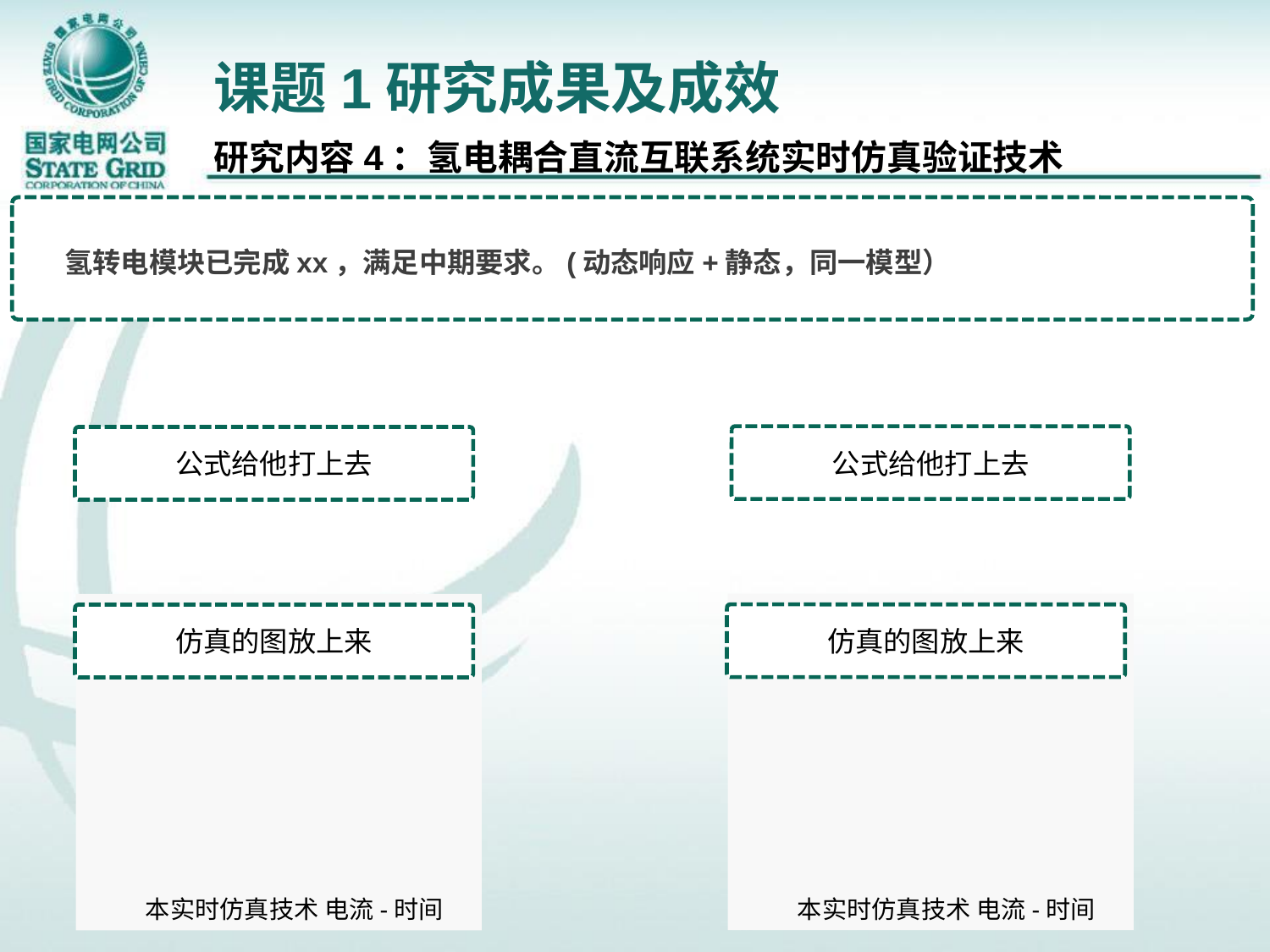

# 课题1研究成果及成效
研究内容4：氢电耦合直流互联系统实时仿真验证技术
     氢转电模块已完成xx，满足中期要求。(动态响应+静态，同一模型）
公式给他打上去
公式给他打上去

仿真的图放上来
仿真的图放上来
本实时仿真技术 电流-时间
本实时仿真技术 电流-时间